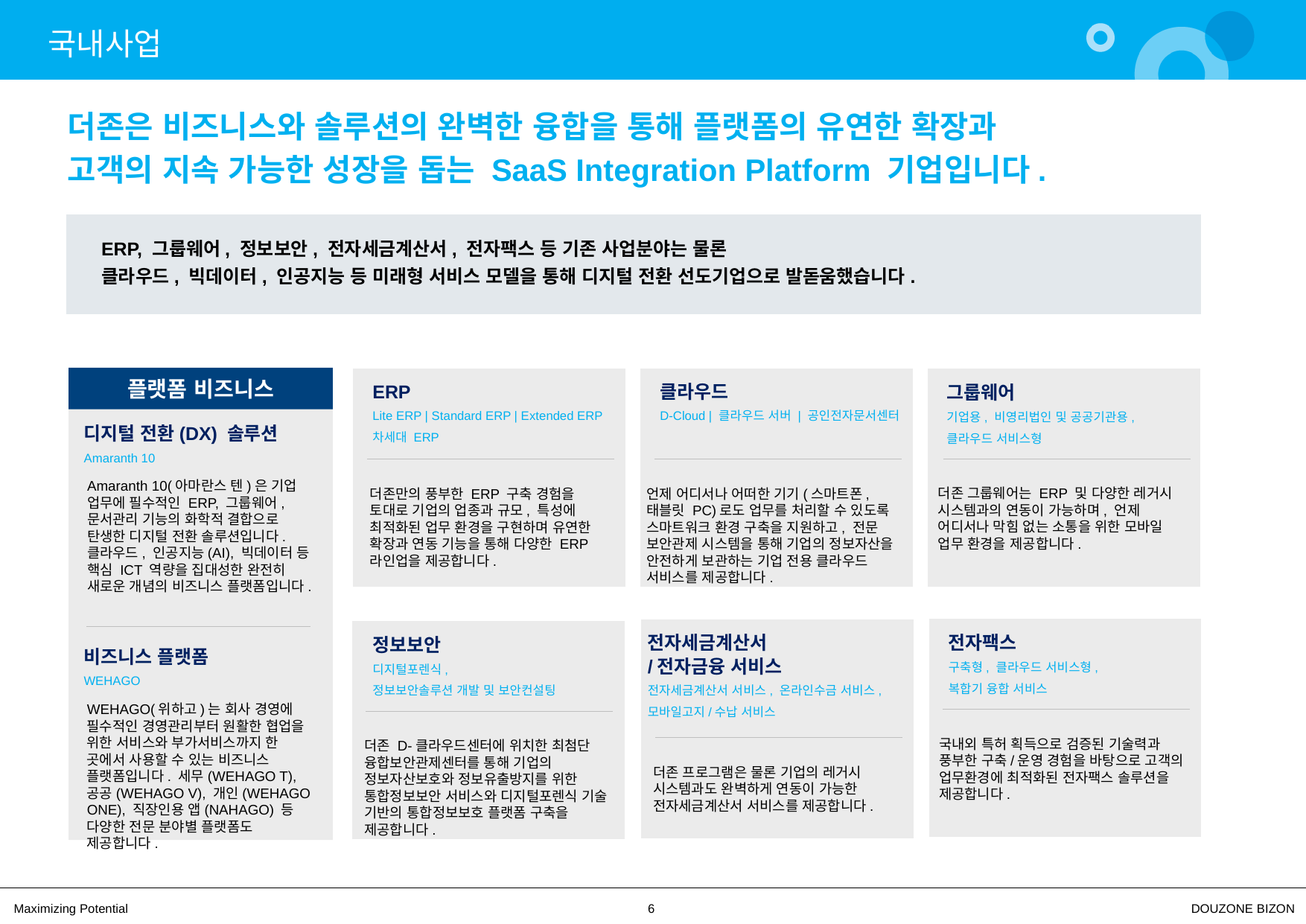

# 국내사업
더존은 비즈니스와 솔루션의 완벽한 융합을 통해 플랫폼의 유연한 확장과
고객의 지속 가능한 성장을 돕는 SaaS Integration Platform 기업입니다.

ERP, 그룹웨어, 정보보안, 전자세금계산서, 전자팩스 등 기존 사업분야는 물론
클라우드, 빅데이터, 인공지능 등 미래형 서비스 모델을 통해 디지털 전환 선도기업으로 발돋움했습니다.
플랫폼 비즈니스

ERP
Lite ERP | Standard ERP | Extended ERP
차세대 ERP
클라우드
D-Cloud | 클라우드 서버 | 공인전자문서센터
그룹웨어
기업용, 비영리법인 및 공공기관용,
클라우드 서비스형
디지털 전환(DX) 솔루션
Amaranth 10
Amaranth 10(아마란스 텐)은 기업 업무에 필수적인 ERP, 그룹웨어, 문서관리 기능의 화학적 결합으로 탄생한 디지털 전환 솔루션입니다. 클라우드, 인공지능(AI), 빅데이터 등 핵심 ICT 역량을 집대성한 완전히 새로운 개념의 비즈니스 플랫폼입니다.
더존 그룹웨어는 ERP 및 다양한 레거시 시스템과의 연동이 가능하며, 언제 어디서나 막힘 없는 소통을 위한 모바일 업무 환경을 제공합니다.
더존만의 풍부한 ERP 구축 경험을 토대로 기업의 업종과 규모, 특성에 최적화된 업무 환경을 구현하며 유연한 확장과 연동 기능을 통해 다양한 ERP 라인업을 제공합니다.
언제 어디서나 어떠한 기기(스마트폰, 태블릿 PC)로도 업무를 처리할 수 있도록 스마트워크 환경 구축을 지원하고, 전문 보안관제 시스템을 통해 기업의 정보자산을 안전하게 보관하는 기업 전용 클라우드 서비스를 제공합니다.

전자팩스
구축형, 클라우드 서비스형,
복합기 융합 서비스
전자세금계산서
/전자금융 서비스
전자세금계산서 서비스, 온라인수금 서비스,
모바일고지/수납 서비스
정보보안
디지털포렌식,
정보보안솔루션 개발 및 보안컨설팅
비즈니스 플랫폼
WEHAGO
WEHAGO(위하고)는 회사 경영에 필수적인 경영관리부터 원활한 협업을 위한 서비스와 부가서비스까지 한 곳에서 사용할 수 있는 비즈니스 플랫폼입니다. 세무(WEHAGO T), 공공(WEHAGO V), 개인(WEHAGO ONE), 직장인용 앱(NAHAGO) 등 다양한 전문 분야별 플랫폼도 제공합니다.
국내외 특허 획득으로 검증된 기술력과 풍부한 구축/운영 경험을 바탕으로 고객의 업무환경에 최적화된 전자팩스 솔루션을 제공합니다.
더존 D-클라우드센터에 위치한 최첨단 융합보안관제센터를 통해 기업의 정보자산보호와 정보유출방지를 위한 통합정보보안 서비스와 디지털포렌식 기술 기반의 통합정보보호 플랫폼 구축을 제공합니다.
더존 프로그램은 물론 기업의 레거시 시스템과도 완벽하게 연동이 가능한 전자세금계산서 서비스를 제공합니다.